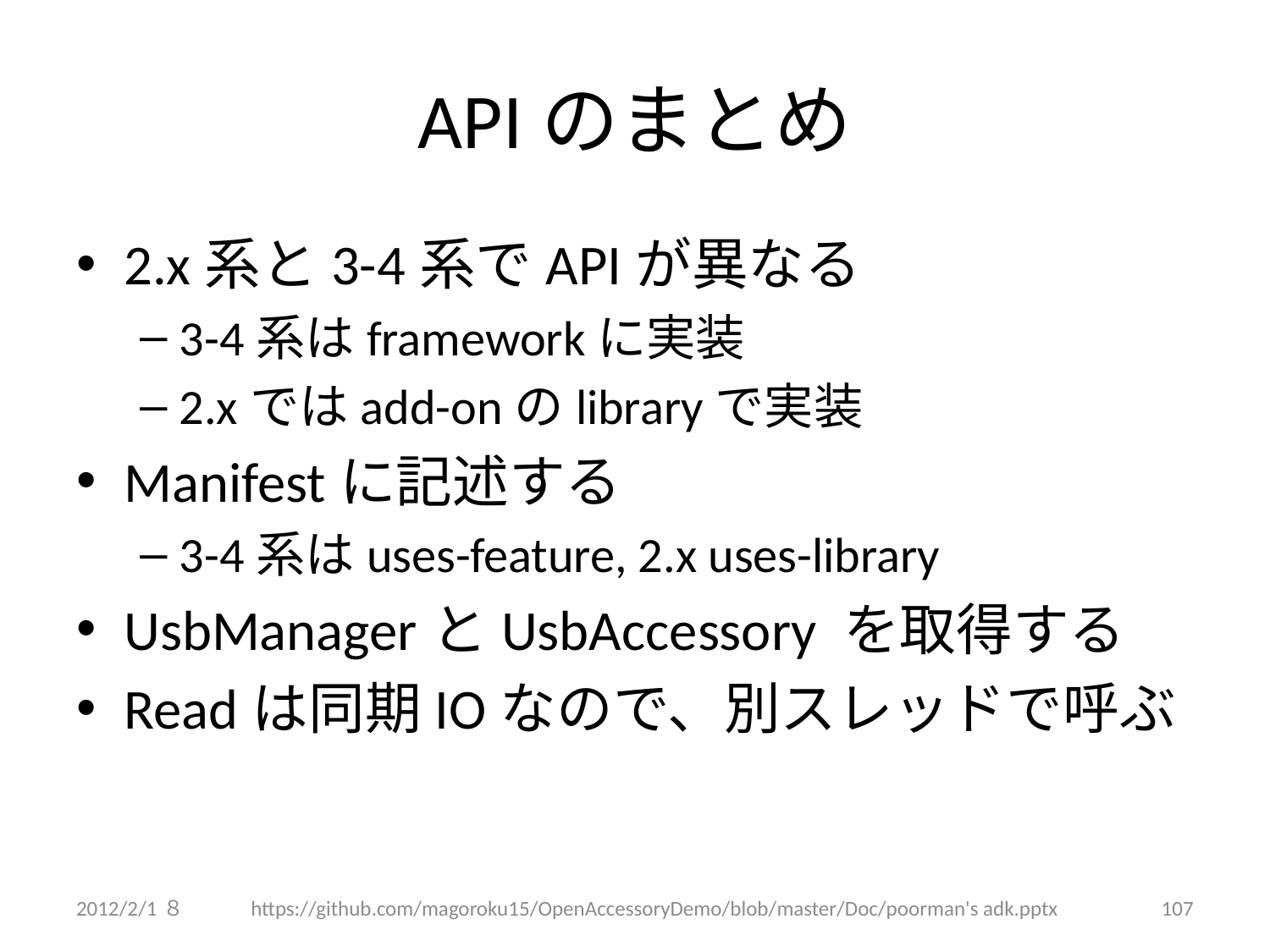

# APIのまとめ
2.x系と3-4系でAPIが異なる
3-4系はframeworkに実装
2.xではadd-onのlibraryで実装
Manifestに記述する
3-4系はuses-feature, 2.x uses-library
UsbManagerとUsbAccessory を取得する
Readは同期IOなので、別スレッドで呼ぶ

2012/2/1８
https://github.com/magoroku15/OpenAccessoryDemo/blob/master/Doc/poorman's adk.pptx
107